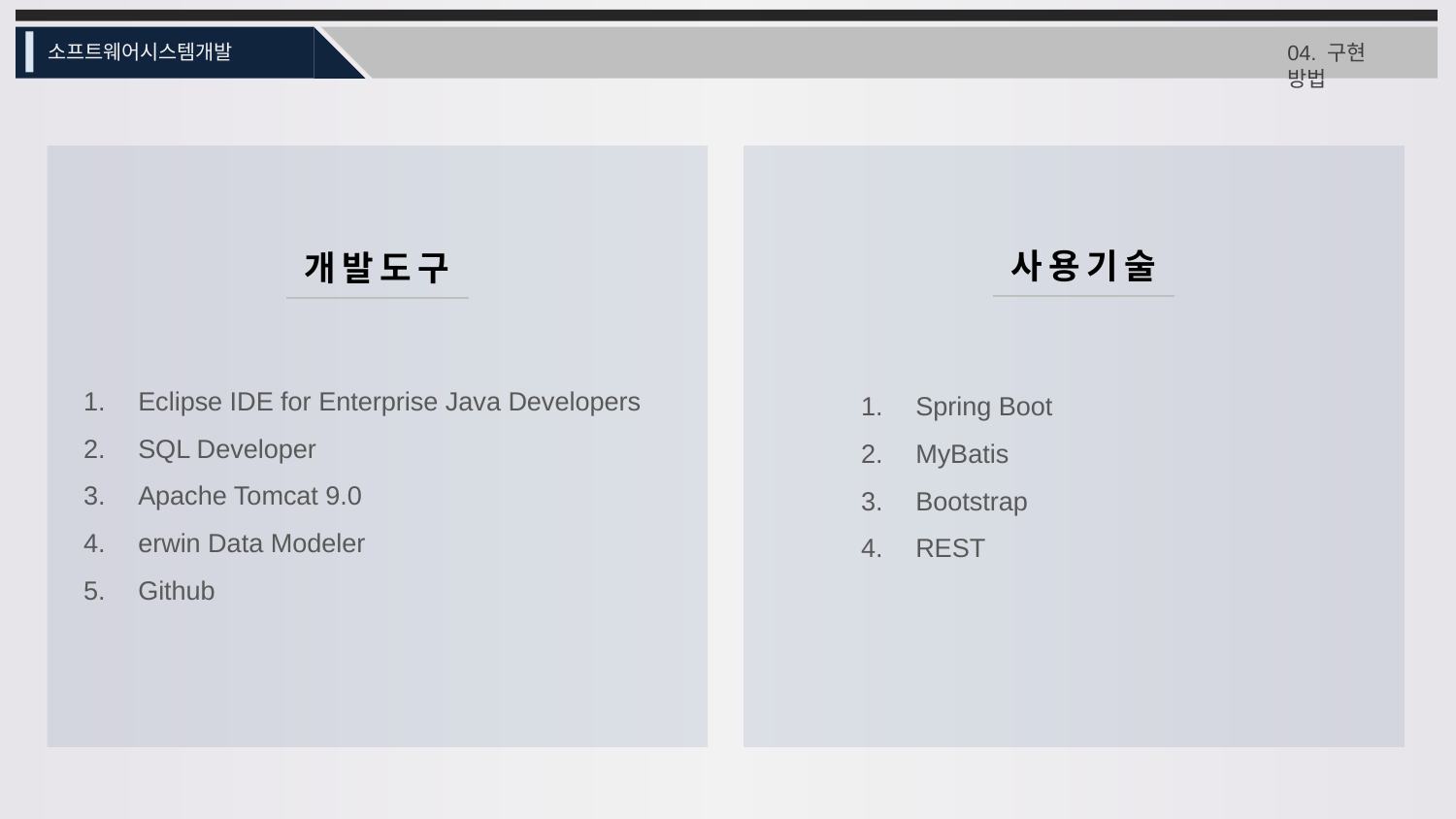

소프트웨어시스템개발
04. 구현 방법

사용기술
개발도구
Eclipse IDE for Enterprise Java Developers
SQL Developer
Apache Tomcat 9.0
erwin Data Modeler
Github
Spring Boot
MyBatis
Bootstrap
REST